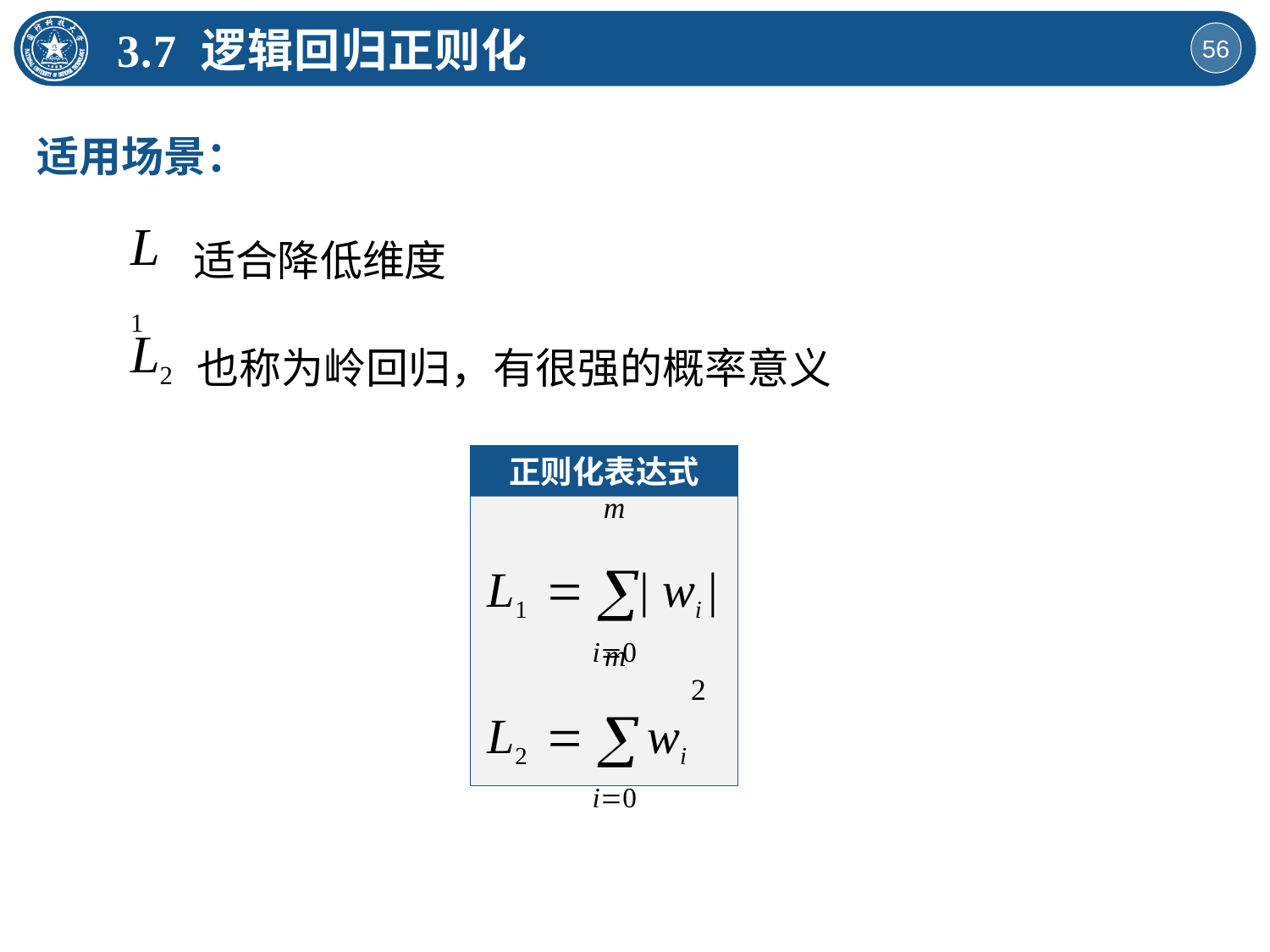

3.7 逻辑回归正则化
适用场景：
适合降低维度
L1
也称为岭回归，有很强的概率意义
L2

正则化表达式
m
L1   = ∑| wi |
               i=0
m
L2   = ∑ wi
               i=0
2